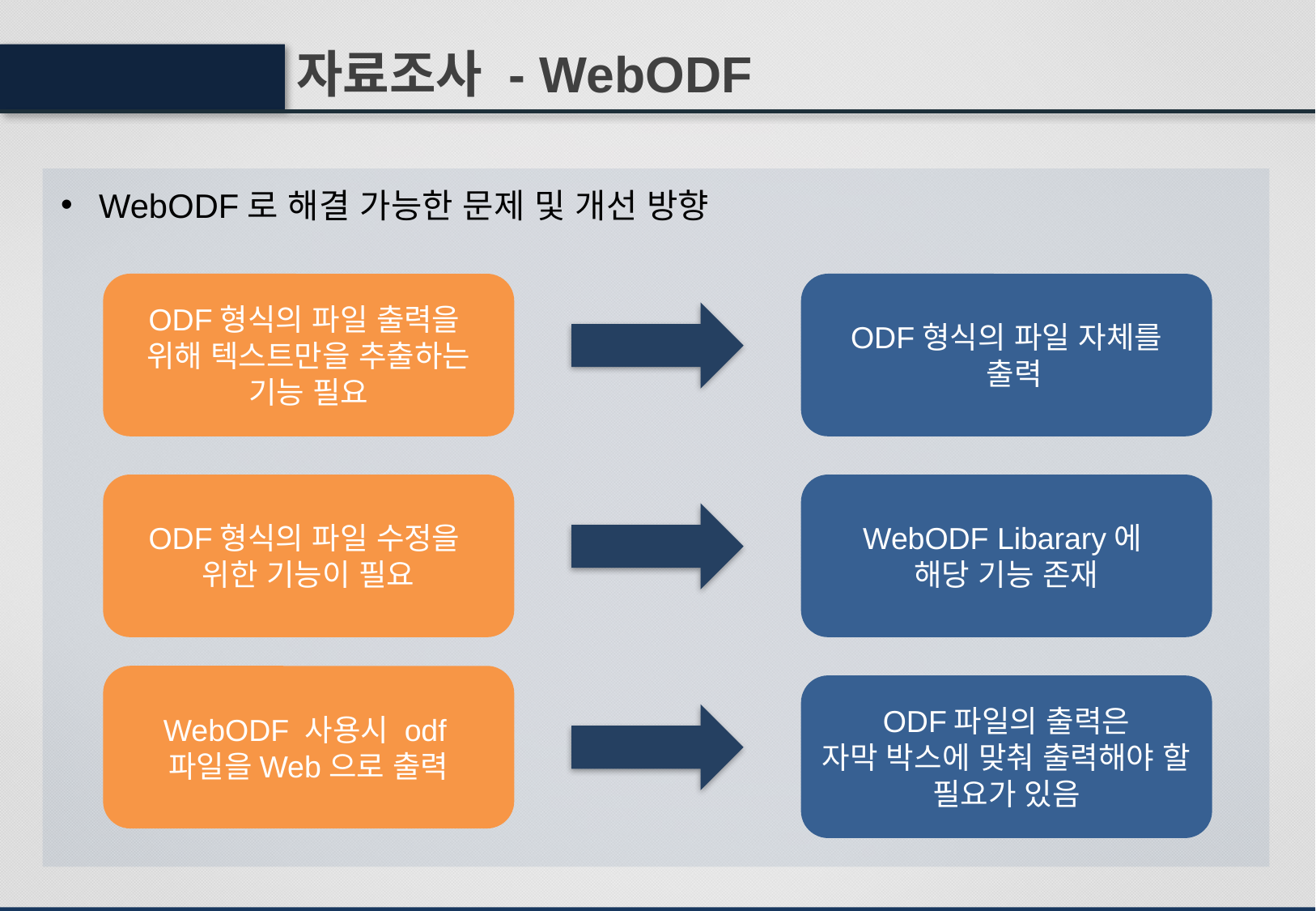

자료조사 - WebODF

WebODF로 해결 가능한 문제 및 개선 방향

ODF형식의 파일 출력을
위해 텍스트만을 추출하는
기능 필요
ODF형식의 파일 자체를
 출력

ODF형식의 파일 수정을
위한 기능이 필요
WebODF Libarary에
해당 기능 존재

WebODF 사용시 odf파일을Web으로 출력
ODF파일의 출력은
자막 박스에 맞춰 출력해야 할 필요가 있음